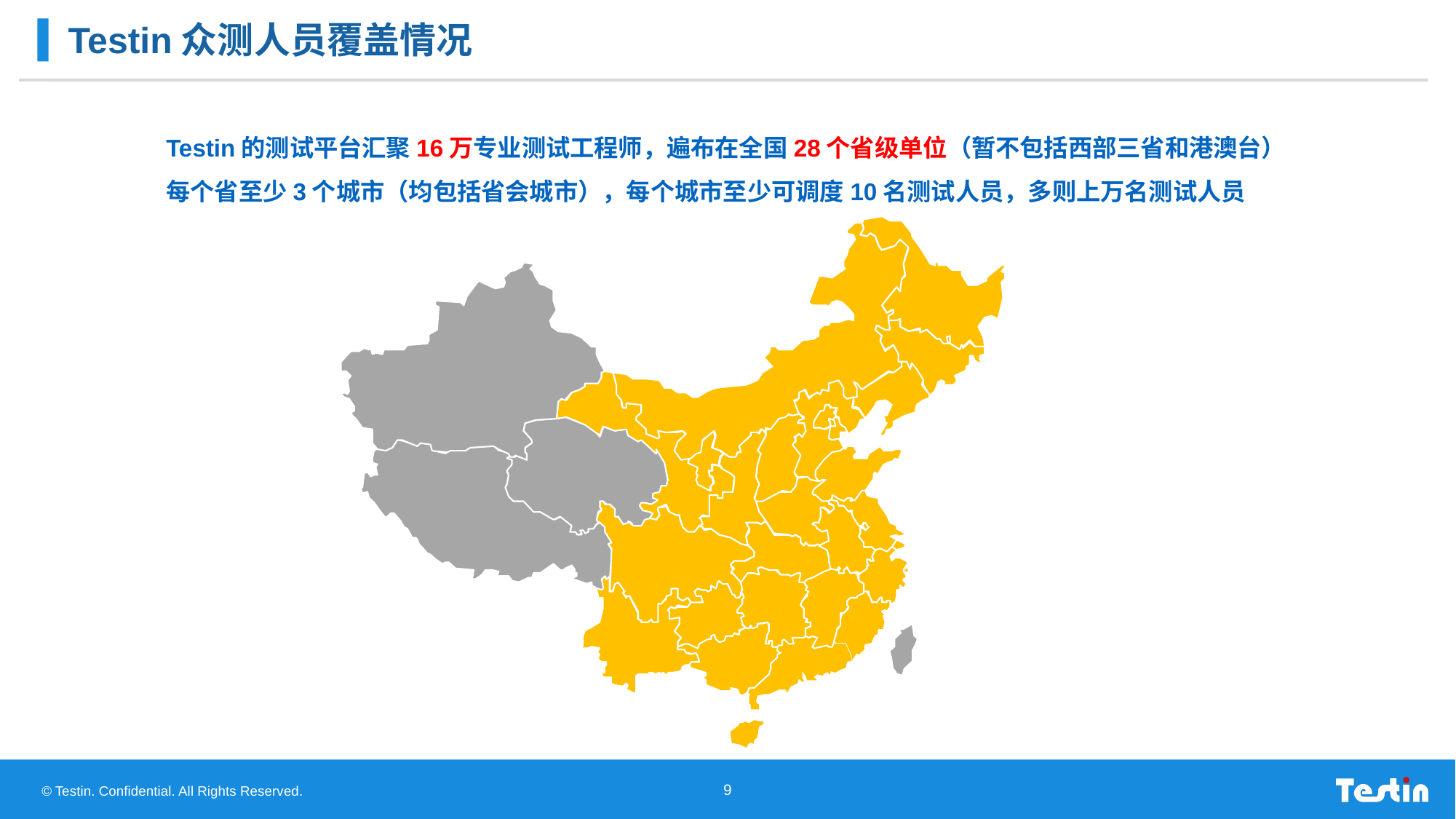

# Testin众测人员覆盖情况
Testin的测试平台汇聚16万专业测试工程师，遍布在全国28个省级单位（暂不包括西部三省和港澳台）
每个省至少3个城市（均包括省会城市），每个城市至少可调度10名测试人员，多则上万名测试人员

9
© Testin. Confidential. All Rights Reserved.